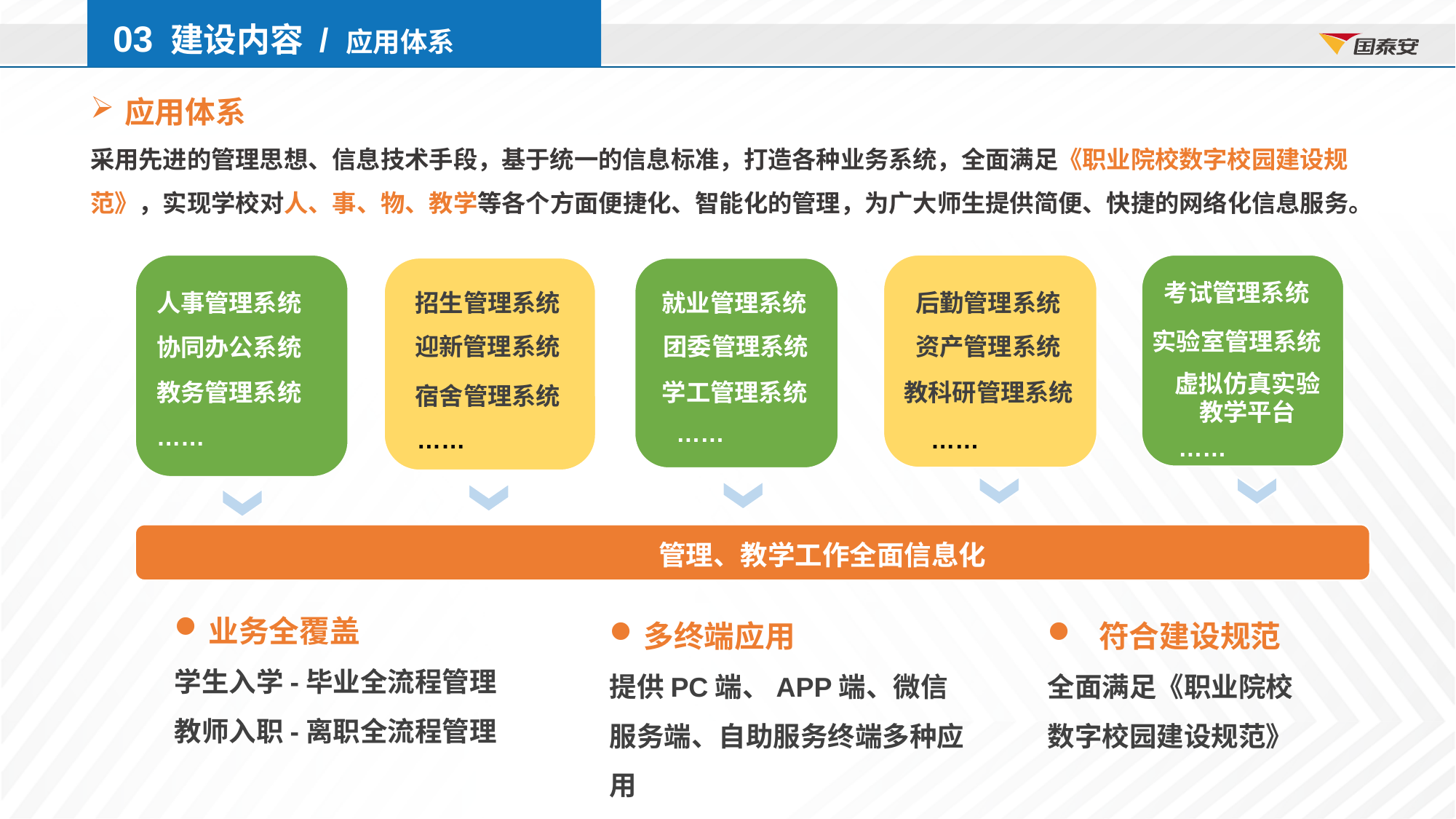

03 建设内容 / 应用体系
应用体系
采用先进的管理思想、信息技术手段，基于统一的信息标准，打造各种业务系统，全面满足《职业院校数字校园建设规范》，实现学校对人、事、物、教学等各个方面便捷化、智能化的管理，为广大师生提供简便、快捷的网络化信息服务。

人事管理系统
协同办公系统
教务管理系统
……
……
……
……
……

考试管理系统
后勤管理系统
就业管理系统
招生管理系统
实验室管理系统
团委管理系统
资产管理系统
迎新管理系统
虚拟仿真实验
教学平台
学工管理系统
教科研管理系统
宿舍管理系统

管理、教学工作全面信息化
业务全覆盖
学生入学-毕业全流程管理
教师入职-离职全流程管理
  符合建设规范
全面满足《职业院校数字校园建设规范》
多终端应用
提供PC端、APP端、微信服务端、自助服务终端多种应用